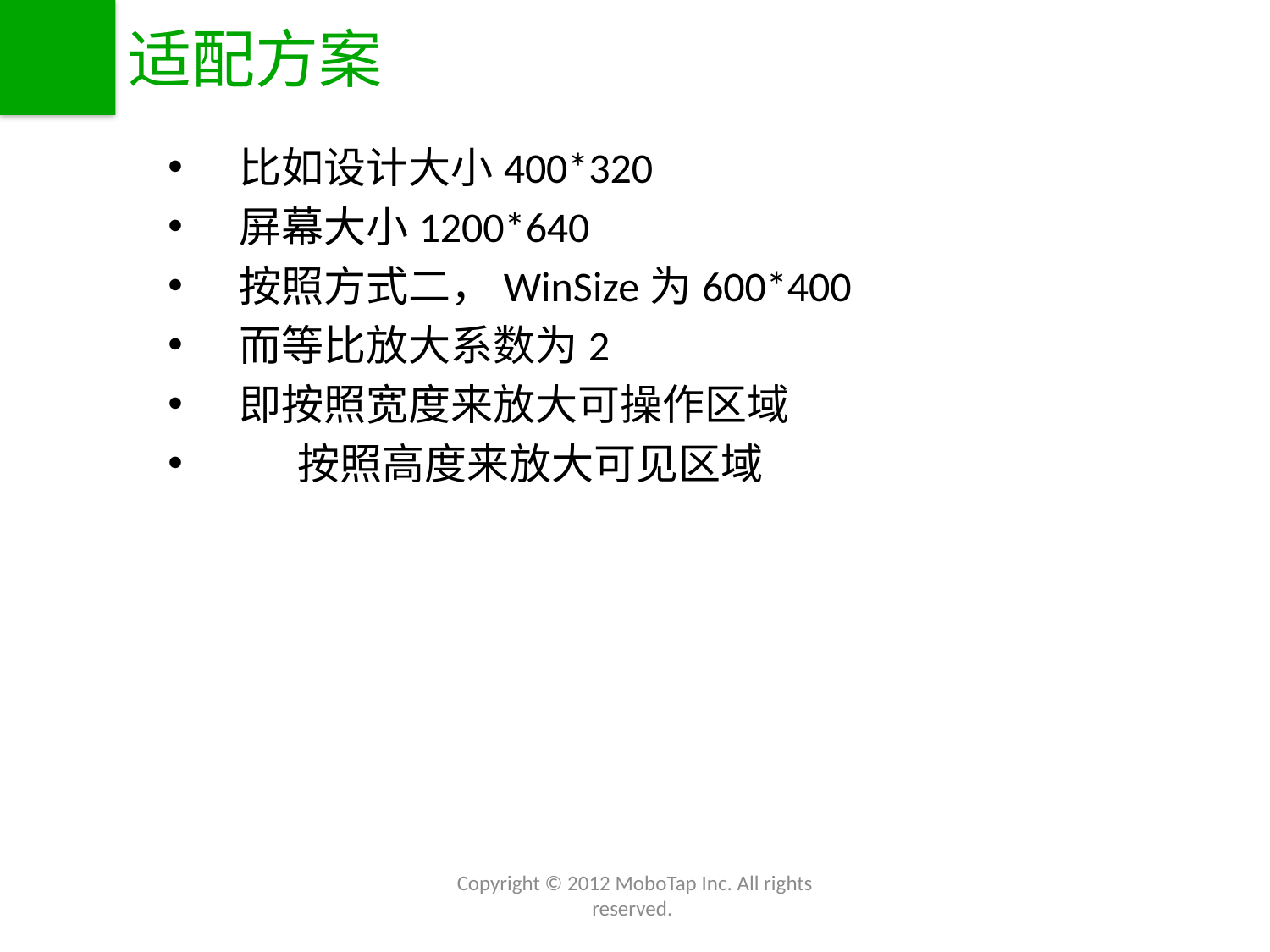

# 适配方案
比如设计大小400*320
屏幕大小1200*640
按照方式二，WinSize为600*400
而等比放大系数为2
即按照宽度来放大可操作区域
     按照高度来放大可见区域
Copyright © 2012 MoboTap Inc. All rights reserved.